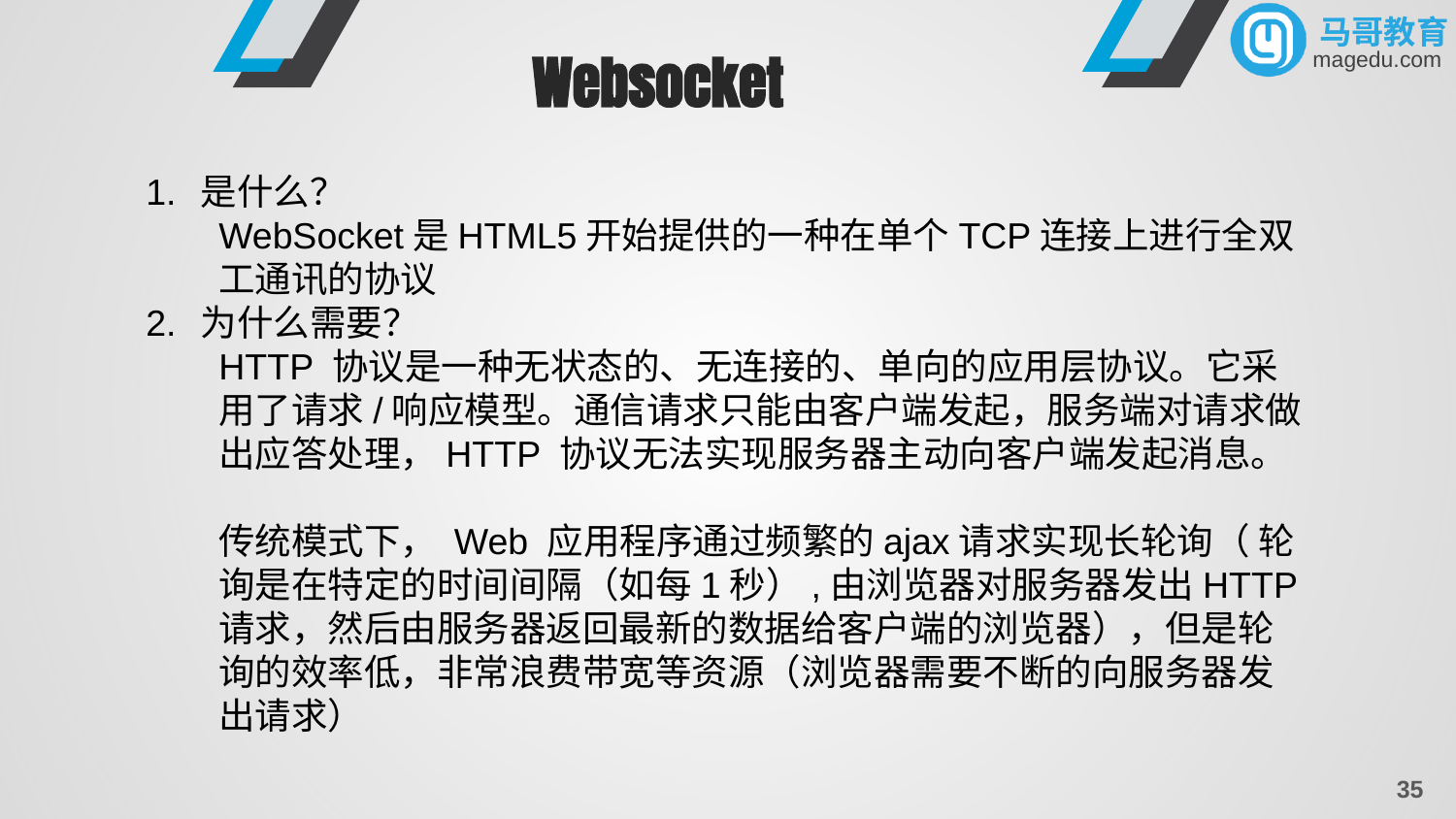

Websocket
是什么？
WebSocket是HTML5开始提供的一种在单个TCP连接上进行全双工通讯的协议
为什么需要？
HTTP 协议是一种无状态的、无连接的、单向的应用层协议。它采用了请求/响应模型。通信请求只能由客户端发起，服务端对请求做出应答处理，HTTP 协议无法实现服务器主动向客户端发起消息。

传统模式下， Web 应用程序通过频繁的ajax请求实现长轮询（ 轮询是在特定的时间间隔（如每1秒）,由浏览器对服务器发出HTTP请求，然后由服务器返回最新的数据给客户端的浏览器），但是轮询的效率低，非常浪费带宽等资源（浏览器需要不断的向服务器发出请求）